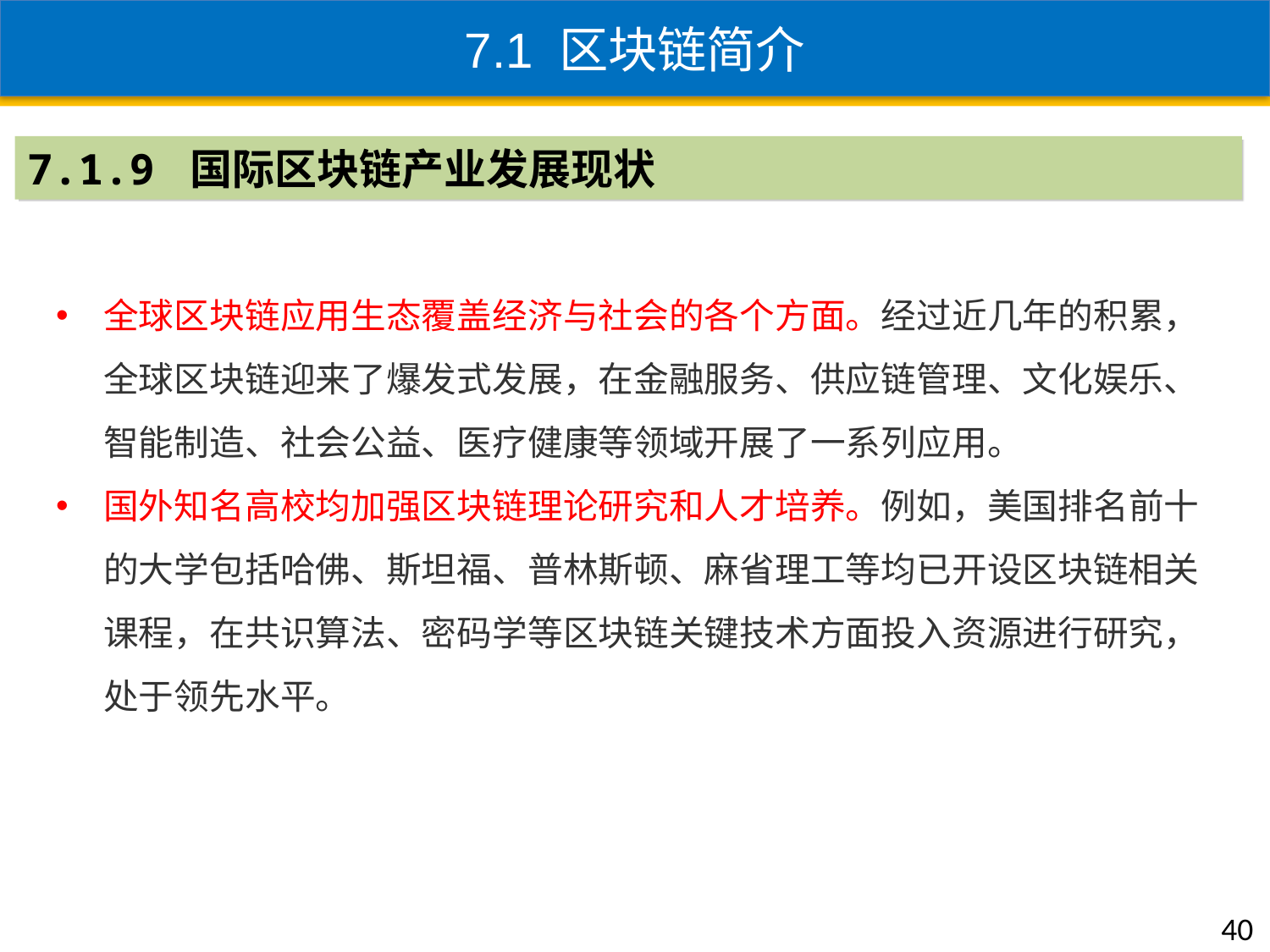

7.1 区块链简介
7.1.9 国际区块链产业发展现状
全球区块链应用生态覆盖经济与社会的各个方面。经过近几年的积累，全球区块链迎来了爆发式发展，在金融服务、供应链管理、文化娱乐、智能制造、社会公益、医疗健康等领域开展了一系列应用。
国外知名高校均加强区块链理论研究和人才培养。例如，美国排名前十的大学包括哈佛、斯坦福、普林斯顿、麻省理工等均已开设区块链相关课程，在共识算法、密码学等区块链关键技术方面投入资源进行研究，处于领先水平。
40